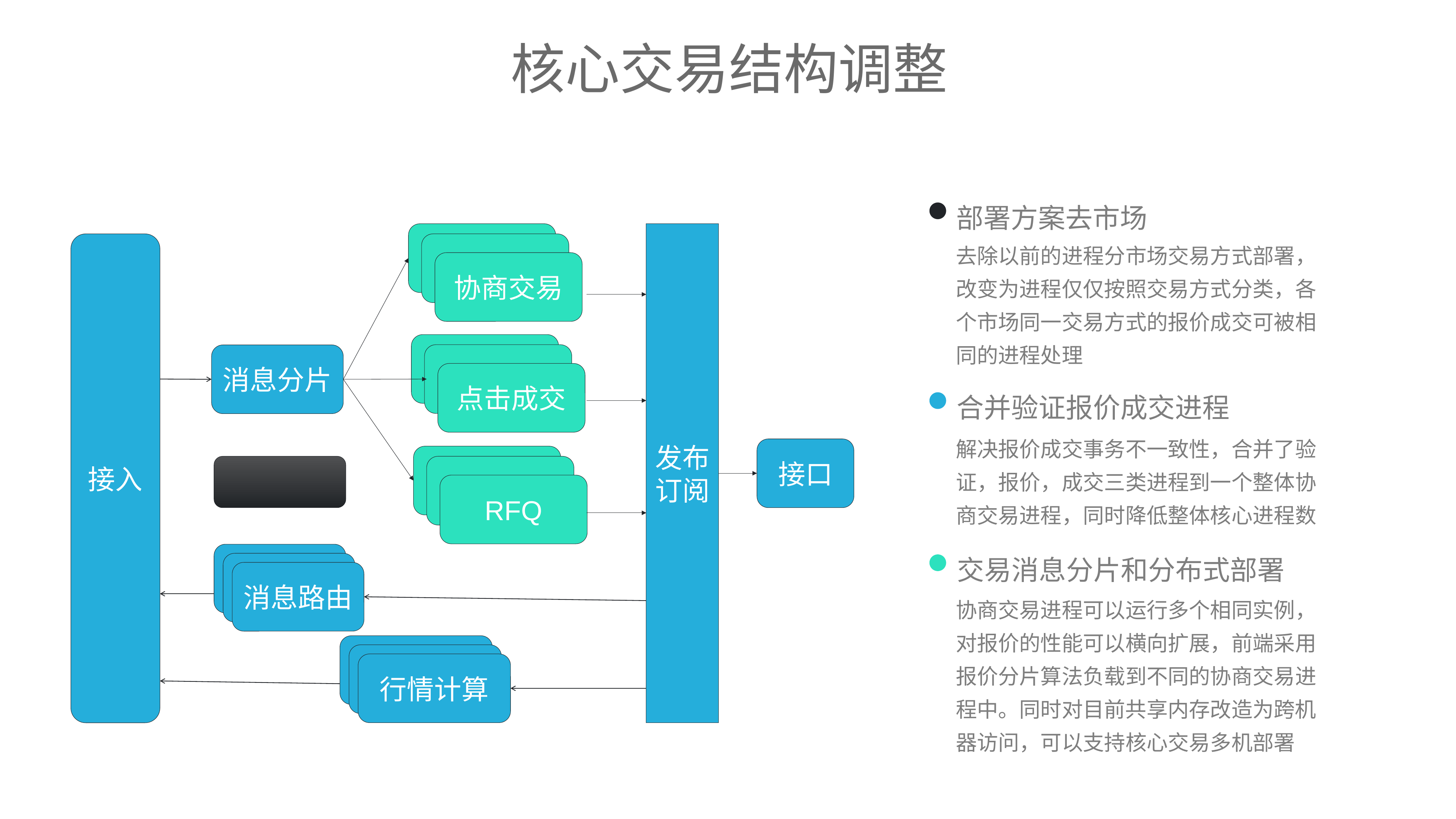

核心交易结构调整
部署方案去市场

协商交易
发布订阅
去除以前的进程分市场交易方式部署，改变为进程仅仅按照交易方式分类，各个市场同一交易方式的报价成交可被相同的进程处理
接入
协商交易
协商交易
点击成交
点击成交
消息分片
点击成交
合并验证报价成交进程

解决报价成交事务不一致性，合并了验证，报价，成交三类进程到一个整体协商交易进程，同时降低整体核心进程数
接口
RFQ

RFQ
RFQ
交易消息分片和分布式部署
消息路由
消息路由

消息路由
协商交易进程可以运行多个相同实例，对报价的性能可以横向扩展，前端采用报价分片算法负载到不同的协商交易进程中。同时对目前共享内存改造为跨机器访问，可以支持核心交易多机部署
行情计算
行情计算
行情计算